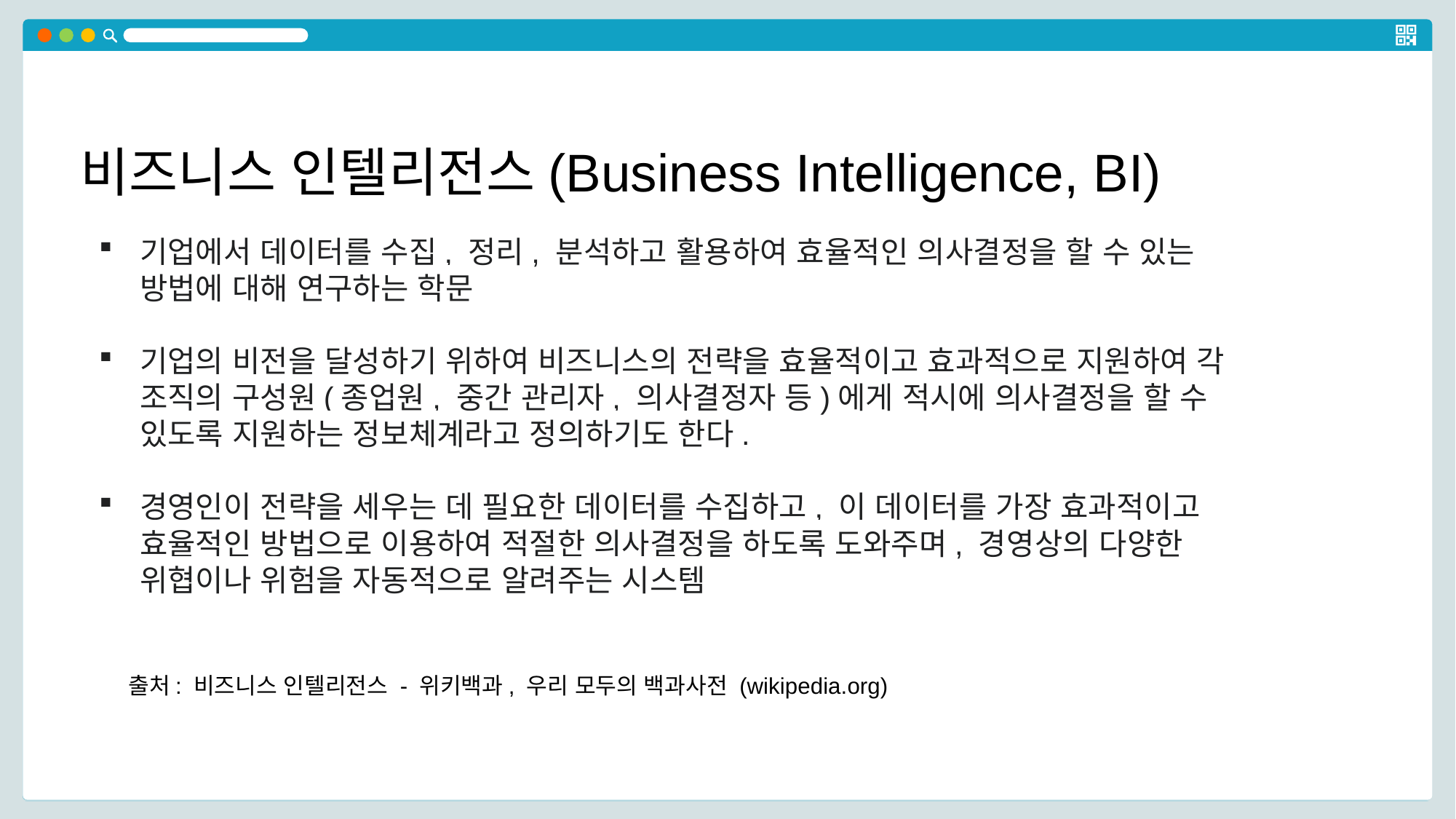

비즈니스 인텔리전스(Business Intelligence, BI)
기업에서 데이터를 수집, 정리, 분석하고 활용하여 효율적인 의사결정을 할 수 있는 방법에 대해 연구하는 학문

기업의 비전을 달성하기 위하여 비즈니스의 전략을 효율적이고 효과적으로 지원하여 각 조직의 구성원(종업원, 중간 관리자, 의사결정자 등)에게 적시에 의사결정을 할 수 있도록 지원하는 정보체계라고 정의하기도 한다.

경영인이 전략을 세우는 데 필요한 데이터를 수집하고, 이 데이터를 가장 효과적이고 효율적인 방법으로 이용하여 적절한 의사결정을 하도록 도와주며, 경영상의 다양한 위협이나 위험을 자동적으로 알려주는 시스템
출처: 비즈니스 인텔리전스 - 위키백과, 우리 모두의 백과사전 (wikipedia.org)